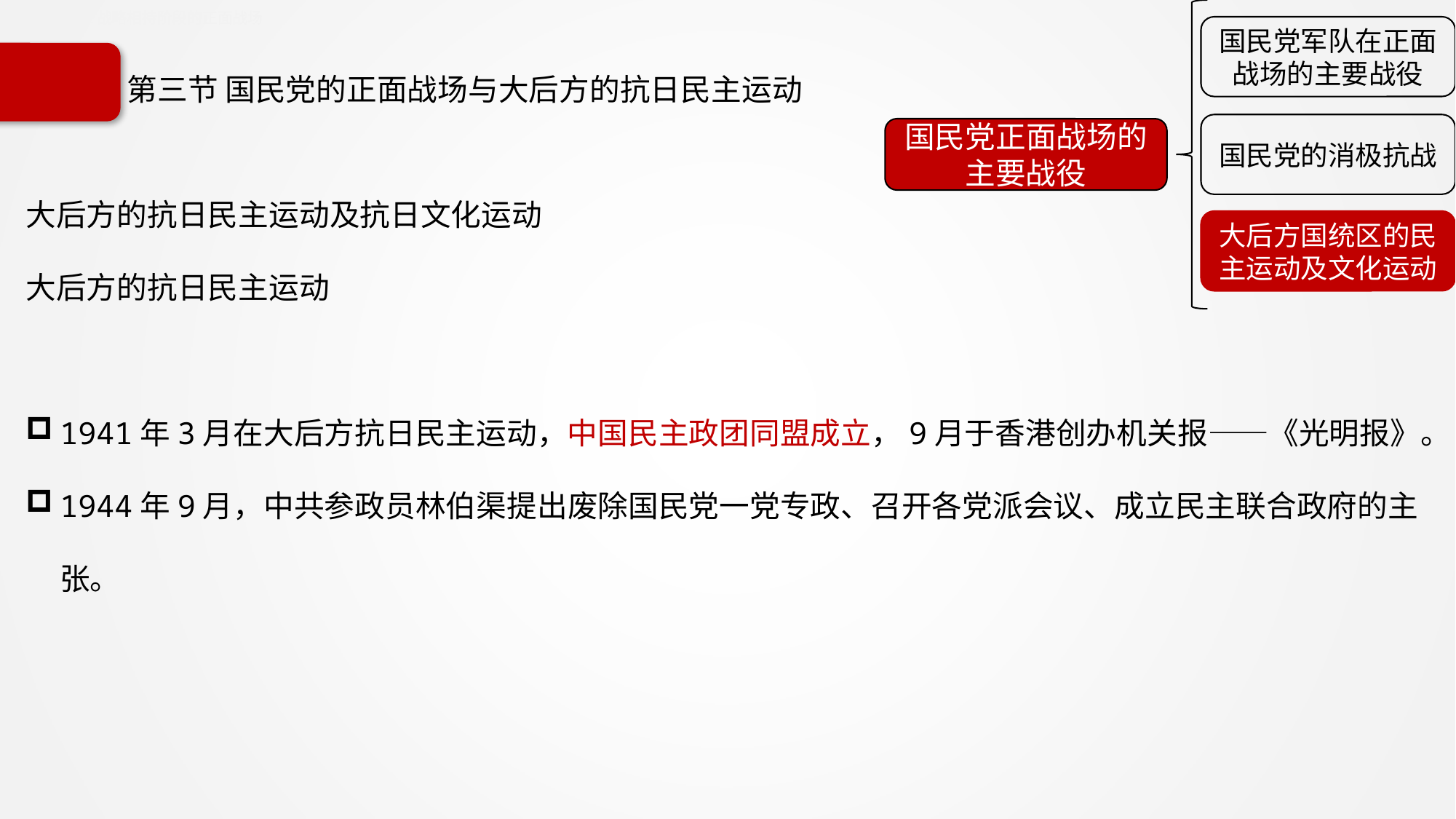

国民党军队在正面战场的主要战役
国民党的消极抗战
国民党正面战场的主要战役
大后方国统区的民主运动及文化运动
6.3.2战略相持阶段的正面战场
# 第三节 国民党的正面战场与大后方的抗日民主运动
大后方的抗日民主运动及抗日文化运动
大后方的抗日民主运动

1941年3月在大后方抗日民主运动，中国民主政团同盟成立，9月于香港创办机关报——《光明报》。
1944年9月，中共参政员林伯渠提出废除国民党一党专政、召开各党派会议、成立民主联合政府的主张。